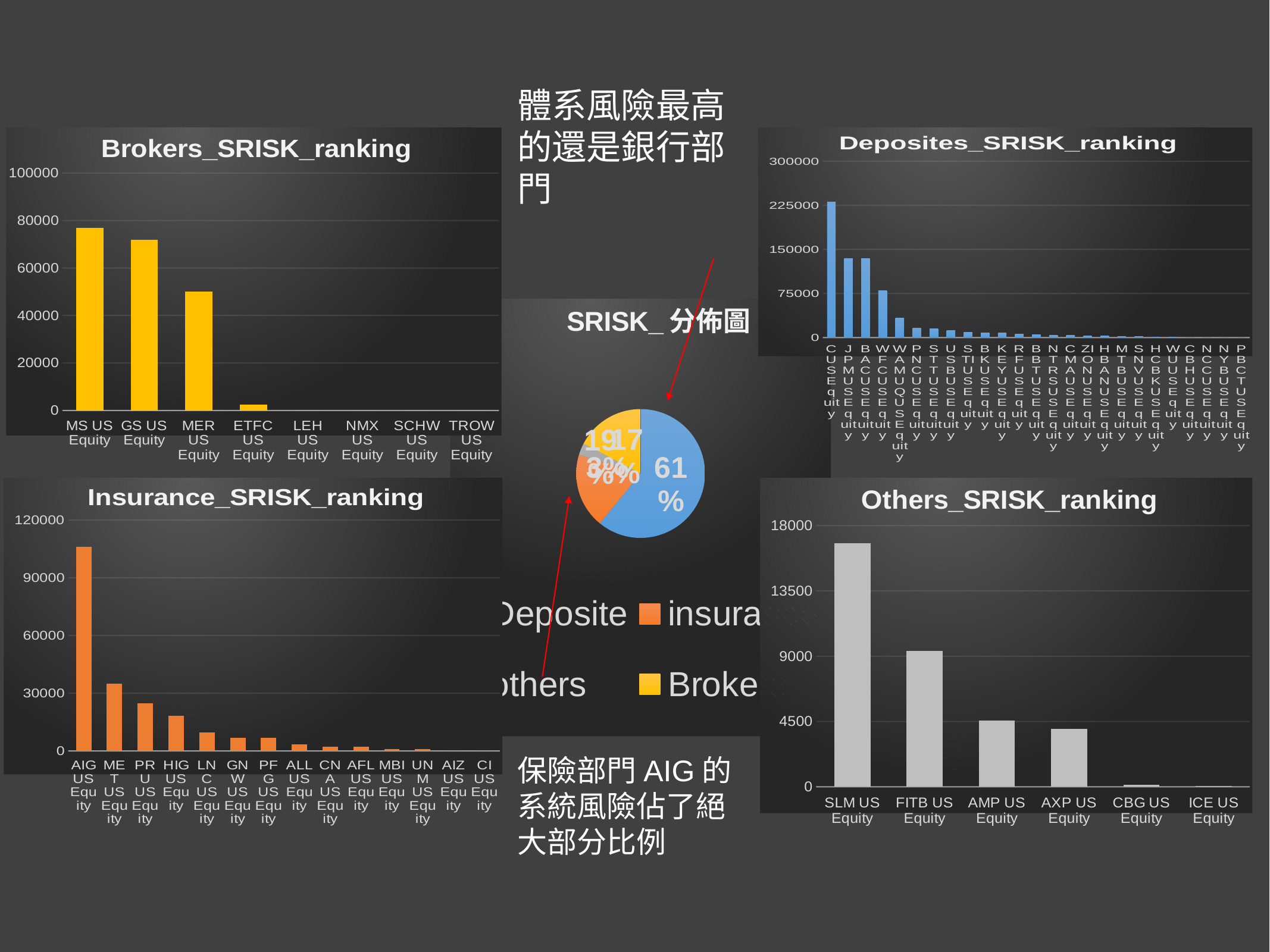

體系風險最高的還是銀行部門

### Chart: Brokers_SRISK_ranking

| Category | Series1 |
|---|---|
| MS US Equity | 77020.517195 |
| GS US Equity | 71953.423557 |
| MER US Equity | 50025.158018 |
| ETFC US Equity | 2411.533795 |
| LEH US Equity | 0.0 |
| NMX US Equity | 0.0 |
| SCHW US Equity | 0.0 |
| TROW US Equity | 0.0 |

### Chart: Deposites_SRISK_ranking

| Category | Series1 |
|---|---|
| C US Equity | 230497.125056 |
| JPM US Equity | 134948.574087 |
| BAC US Equity | 134614.917016 |
| WFC US Equity | 79749.489526 |
| WAMUQ US Equity | 33634.830333 |
| PNC US Equity | 15883.852458 |
| STT US Equity | 14646.465367 |
| USB US Equity | 12234.253022 |
| STI US Equity | 9124.939552 |
| BK US Equity | 7619.441833 |
| KEY US Equity | 7475.835874 |
| RF US Equity | 6084.181869 |
| BBT US Equity | 4762.699389 |
| NTRS US Equity | 4241.180297 |
| CMA US Equity | 4109.631654 |
| ZION US Equity | 2845.278407 |
| HBAN US Equity | 2764.693139 |
| MTB US Equity | 1685.992579 |
| SNV US Equity | 1273.211938 |
| HCBK US Equity | 448.115787 |
| WU US Equity | 278.082552 |
| CBH US Equity | 0.0 |
| NCC US Equity | 0.0 |
| NYB US Equity | 0.0 |
| PBCT US Equity | 0.0 |

### Chart: SRISK_分佈圖

| Category |  |
|---|---|
| Deposite | 708922.791734 |
| insurance | 218099.374664 |
| others | 34960.563004 |
| Brokers | 201410.632565 |

### Chart: Insurance_SRISK_ranking

| Category | 2009/6/1 |
|---|---|
| AIG US Equity | 105959.968545 |
| MET US Equity | 34948.151353 |
| PRU US Equity | 24764.278226 |
| HIG US Equity | 18347.693025 |
| LNC US Equity | 9721.30709 |
| GNW US Equity | 6969.88712 |
| PFG US Equity | 6848.971393 |
| ALL US Equity | 3401.73691 |
| CNA US Equity | 2242.413301 |
| AFL US Equity | 2089.852498 |
| MBI US Equity | 1033.824544 |
| UNM US Equity | 995.545217 |
| AIZ US Equity | 511.815925 |
| CI US Equity | 263.929518 |

### Chart: Others_SRISK_ranking

| Category | Series1 |
|---|---|
| SLM US Equity | 16800.185549 |
| FITB US Equity | 9369.83261 |
| AMP US Equity | 4583.477218 |
| AXP US Equity | 3997.997821 |
| CBG US Equity | 153.160229 |
| ICE US Equity | 55.909576 |
保險部門AIG的系統風險佔了絕大部分比例